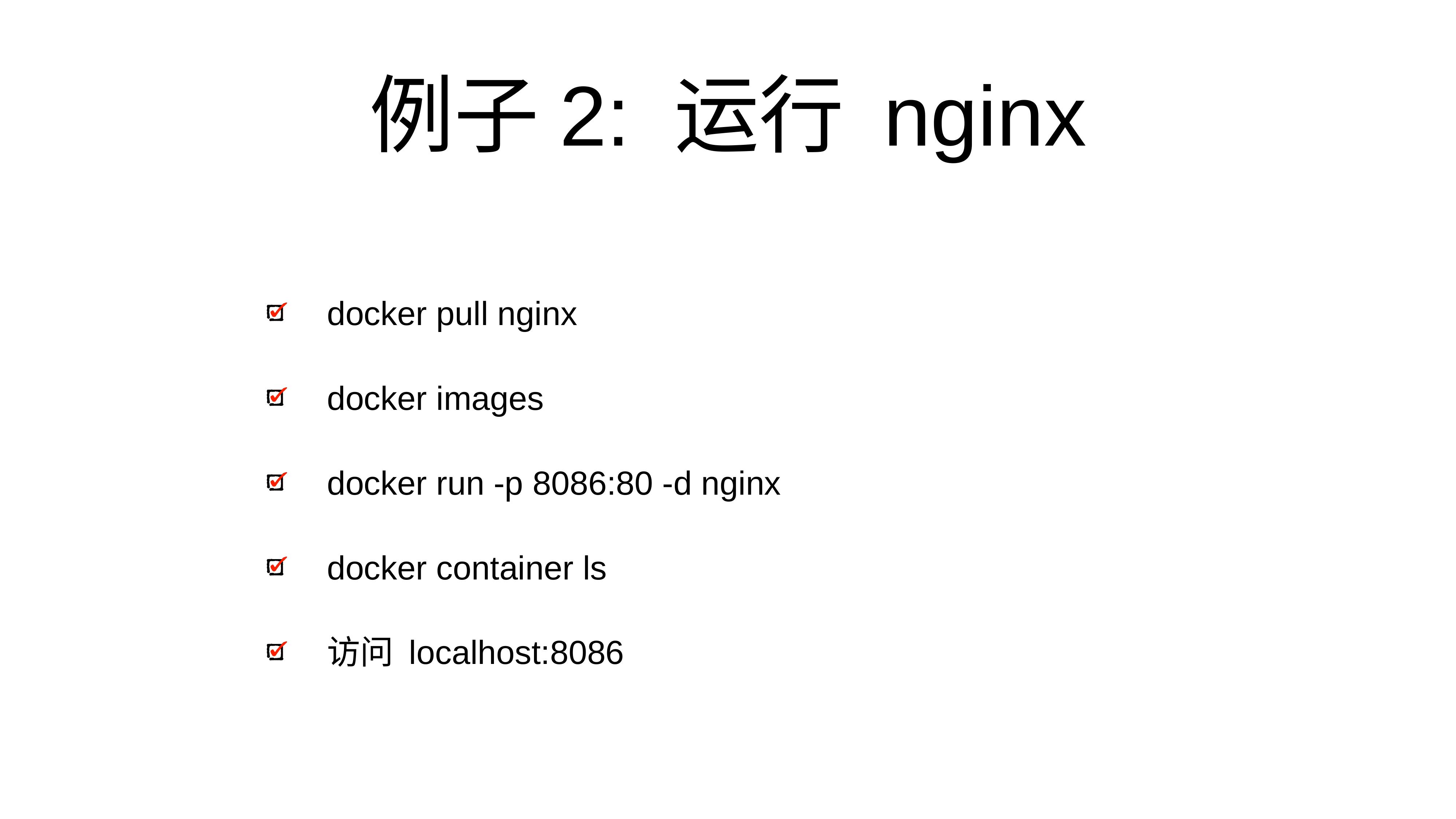

# 例子2: 运行 nginx
docker pull nginx
docker images
docker run -p 8086:80 -d nginx
docker container ls
访问 localhost:8086